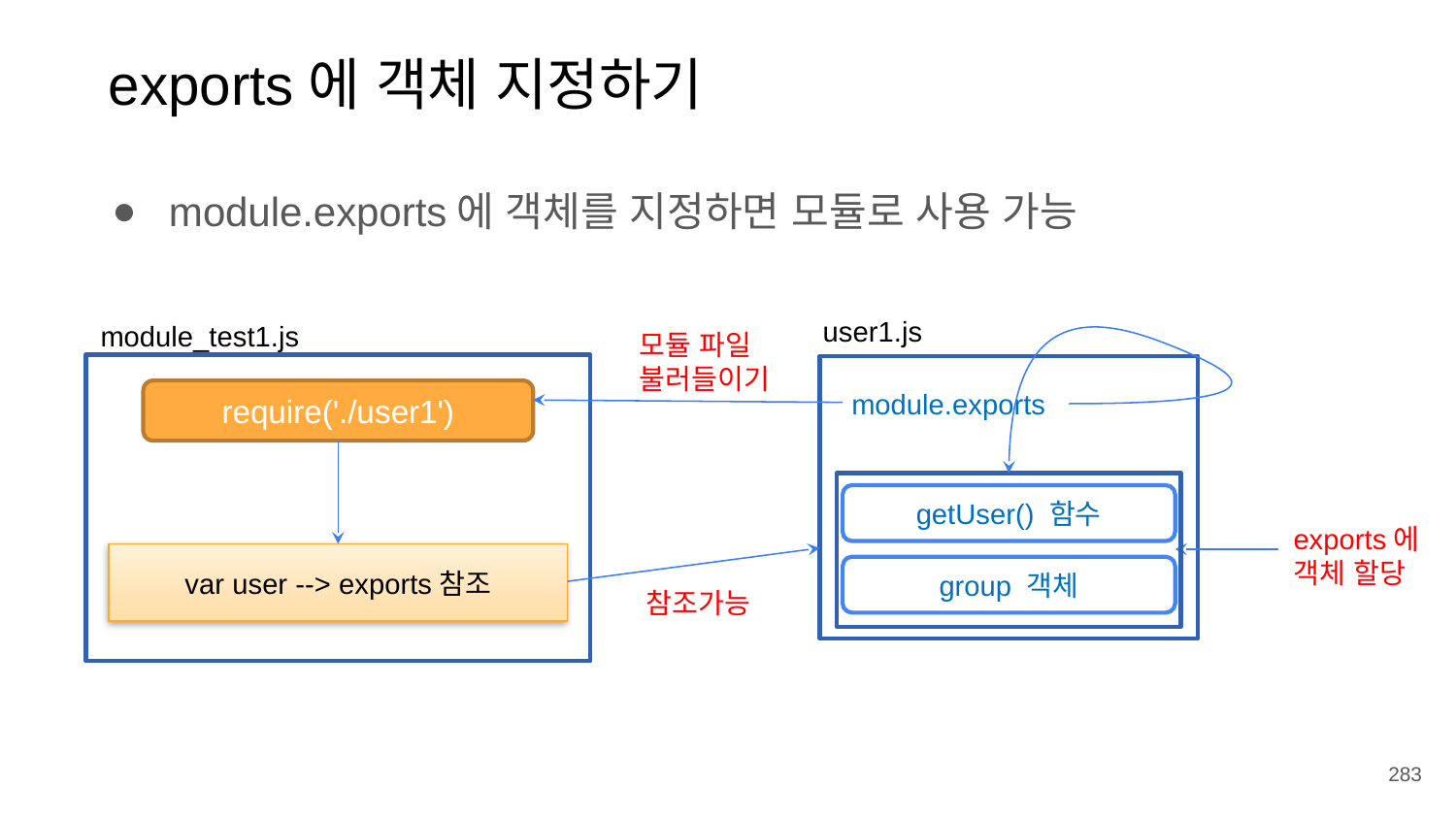

exports에 객체 지정하기
module.exports에 객체를 지정하면 모듈로 사용 가능
user1.js
module_test1.js
모듈 파일
불러들이기

module.exports
require('./user1')

getUser() 함수
exports에
객체 할당
var user --> exports참조
group 객체
참조가능
283